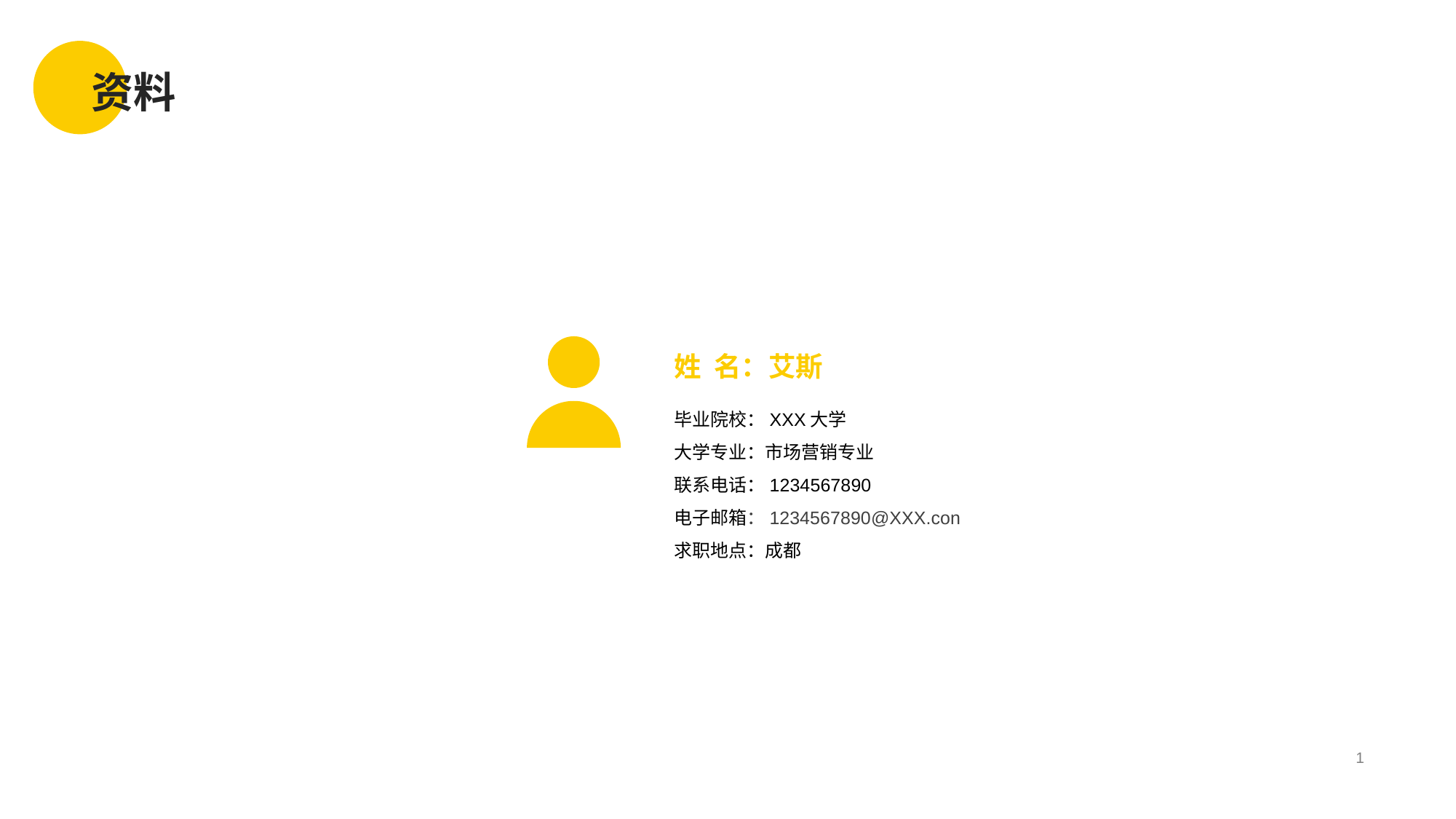

# 资料
基本资料

姓  名：艾斯
毕业院校：XXX大学
大学专业：市场营销专业
联系电话：1234567890
电子邮箱：1234567890@XXX.con
求职地点：成都
1